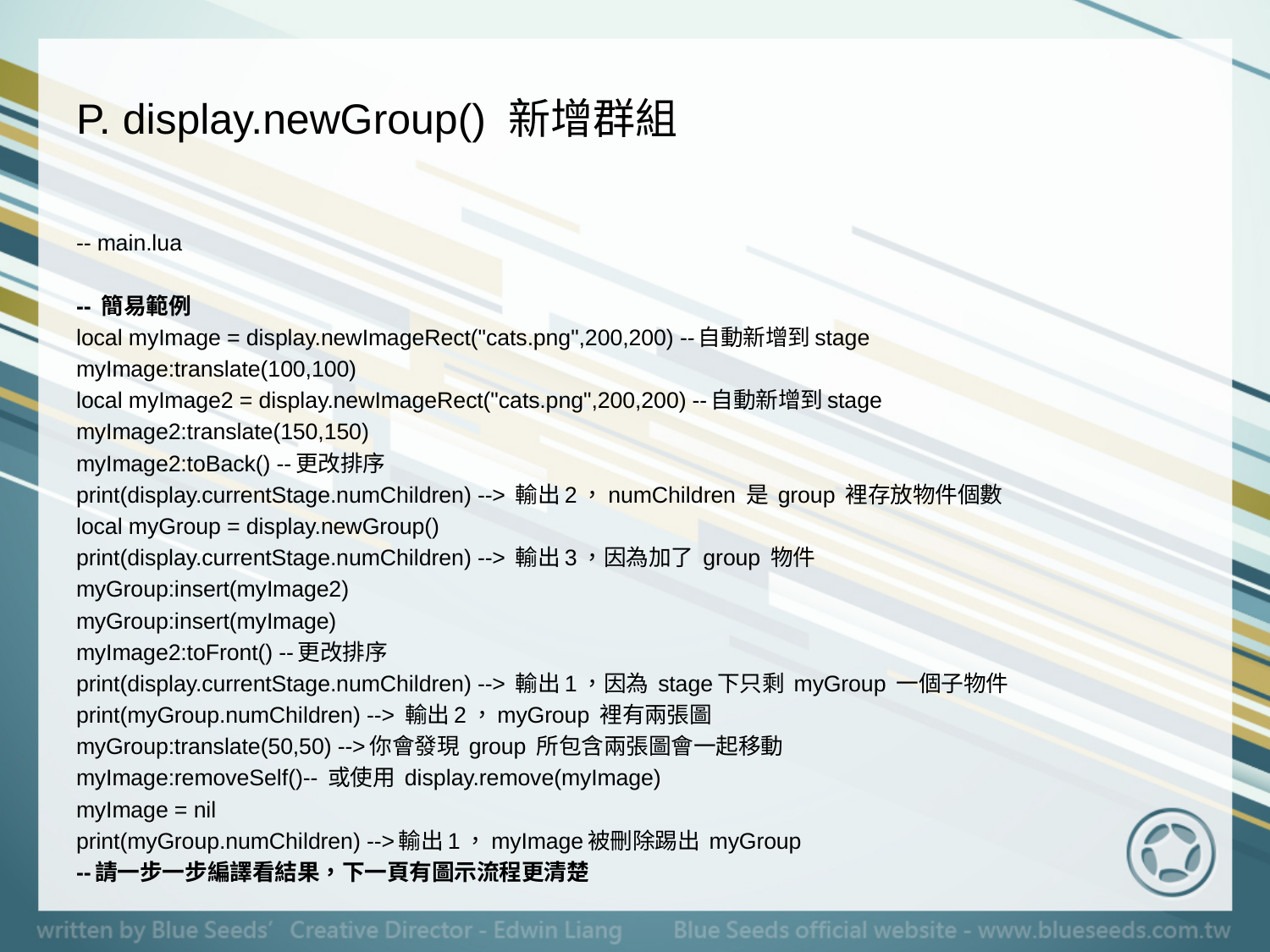

# P. display.newGroup() 新增群組
-- main.lua

-- 簡易範例
local myImage = display.newImageRect("cats.png",200,200) --自動新增到stage
myImage:translate(100,100)
local myImage2 = display.newImageRect("cats.png",200,200) --自動新增到stage
myImage2:translate(150,150)
myImage2:toBack() --更改排序
print(display.currentStage.numChildren) --> 輸出2，numChildren 是 group 裡存放物件個數
local myGroup = display.newGroup()
print(display.currentStage.numChildren) --> 輸出3，因為加了 group 物件
myGroup:insert(myImage2)
myGroup:insert(myImage)
myImage2:toFront() --更改排序
print(display.currentStage.numChildren) --> 輸出1，因為 stage下只剩 myGroup 一個子物件
print(myGroup.numChildren) --> 輸出2，myGroup 裡有兩張圖
myGroup:translate(50,50) -->你會發現 group 所包含兩張圖會一起移動
myImage:removeSelf()-- 或使用 display.remove(myImage)
myImage = nil
print(myGroup.numChildren) -->輸出1，myImage被刪除踢出 myGroup
--請一步一步編譯看結果，下一頁有圖示流程更清楚